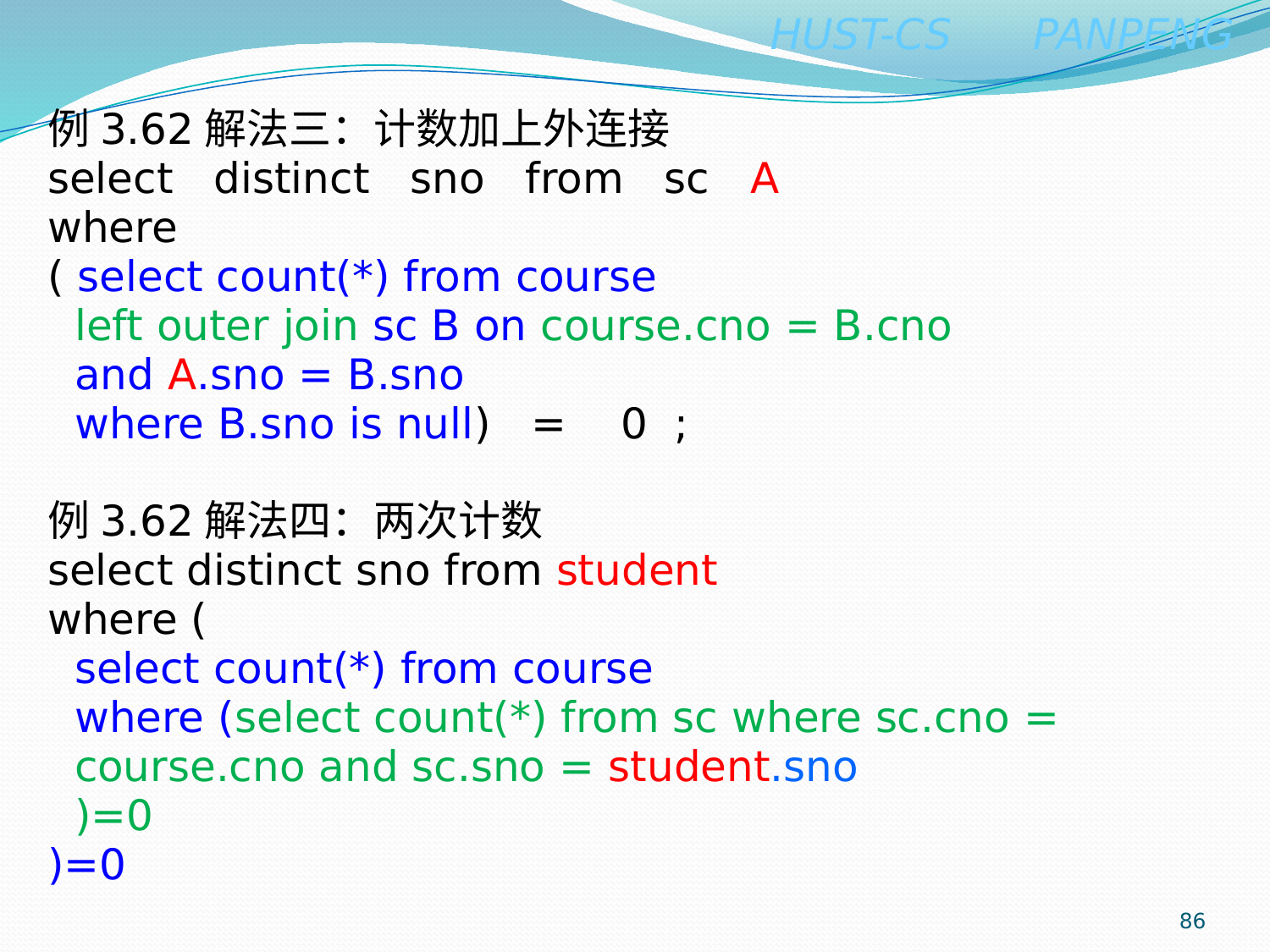

例3.62解法三：计数加上外连接
select   distinct   sno   from   sc   A
where
( select count(*) from course
  left outer join sc B on course.cno = B.cno
  and A.sno = B.sno
  where B.sno is null)   =    0  ;

例3.62解法四：两次计数
select distinct sno from student
where (
  select count(*) from course
  where (select count(*) from sc where sc.cno =
  course.cno and sc.sno = student.sno
  )=0
)=0
86